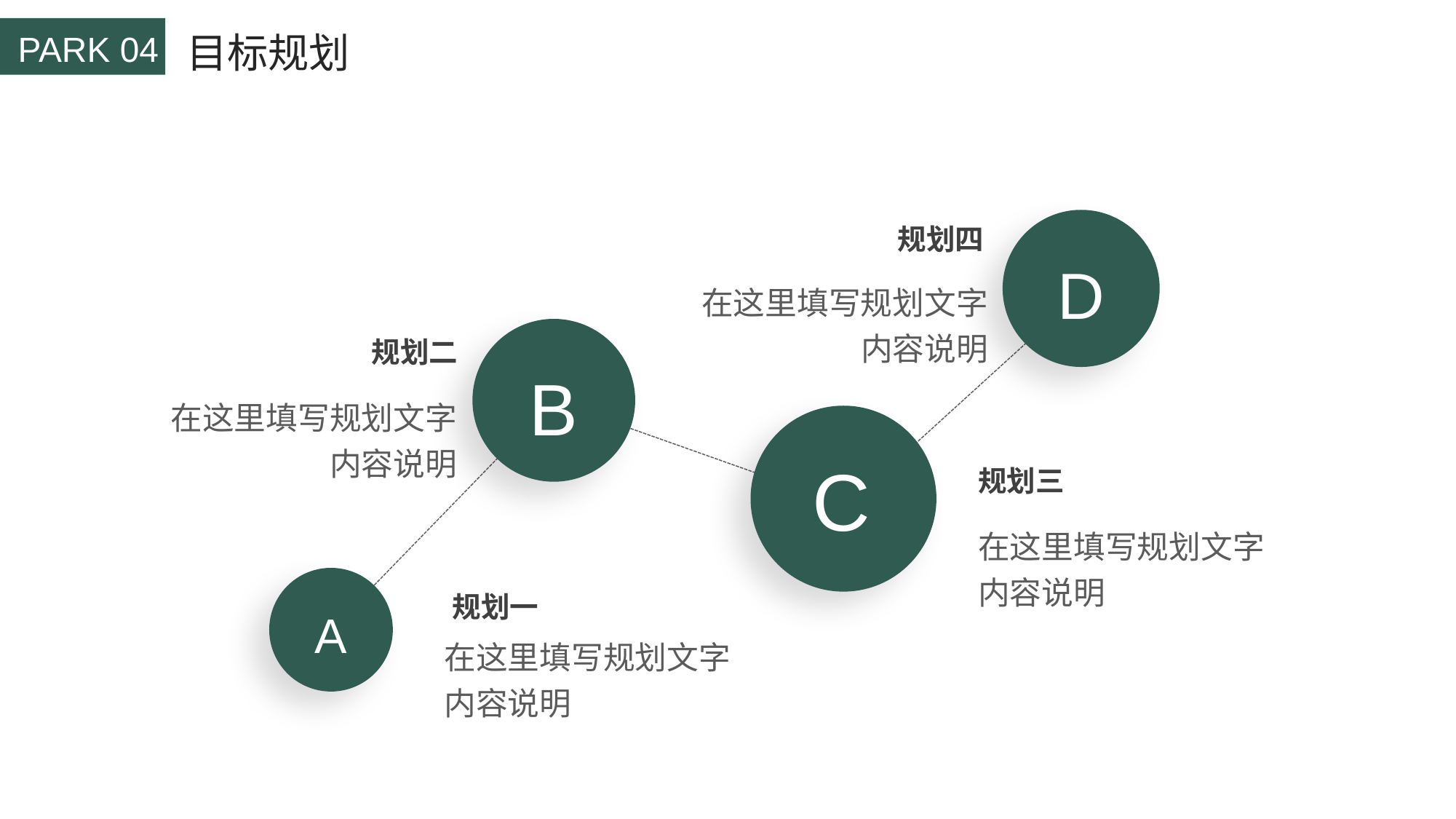

目标规划

规划四
D
在这里填写规划文字内容说明

规划二
B
在这里填写规划文字内容说明

C
规划三
在这里填写规划文字内容说明

规划一
A
在这里填写规划文字内容说明
延时符